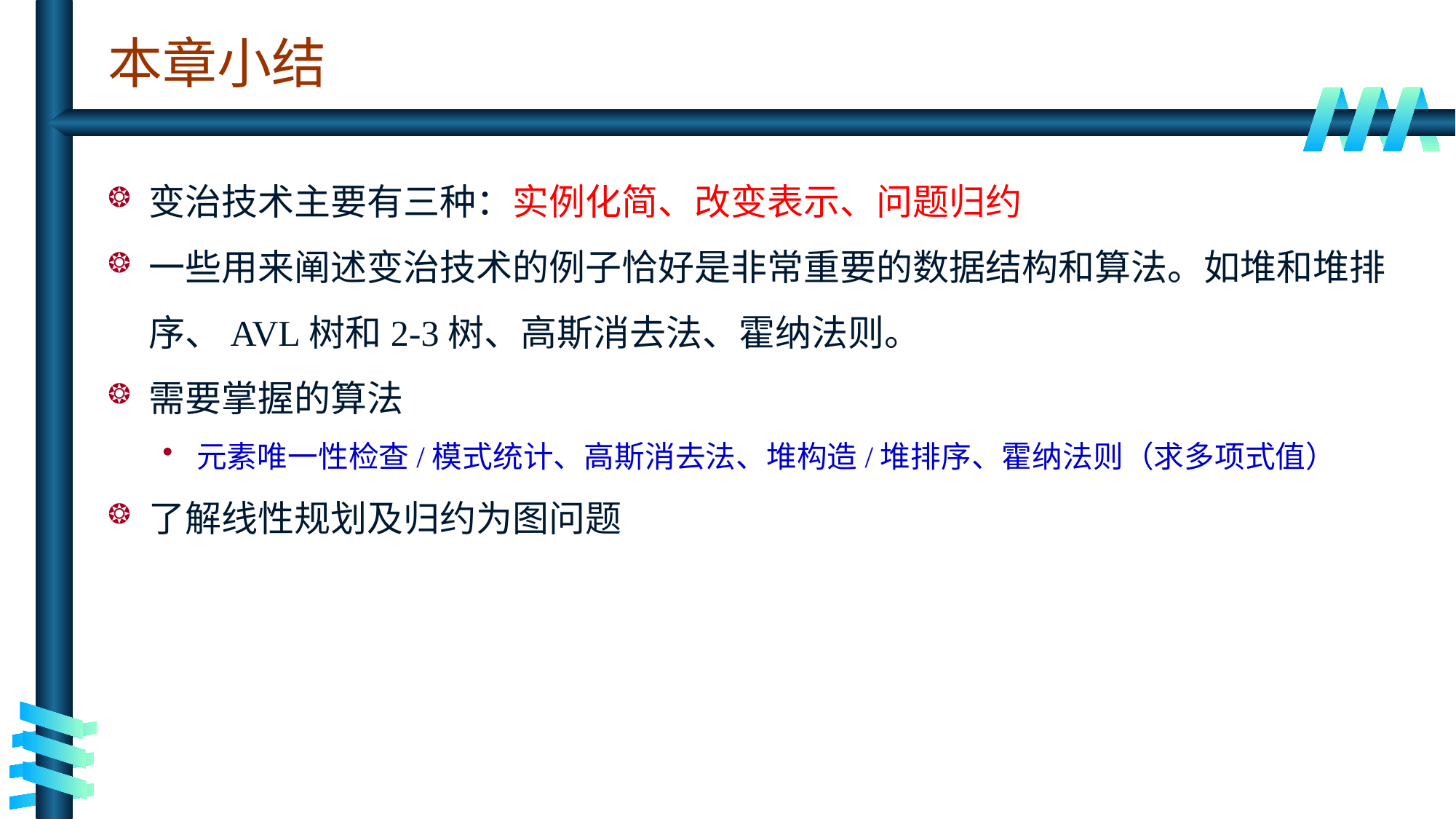

# 本章小结
变治技术主要有三种：实例化简、改变表示、问题归约
一些用来阐述变治技术的例子恰好是非常重要的数据结构和算法。如堆和堆排序、AVL树和2-3树、高斯消去法、霍纳法则。
需要掌握的算法
元素唯一性检查/模式统计、高斯消去法、堆构造/堆排序、霍纳法则（求多项式值）
了解线性规划及归约为图问题